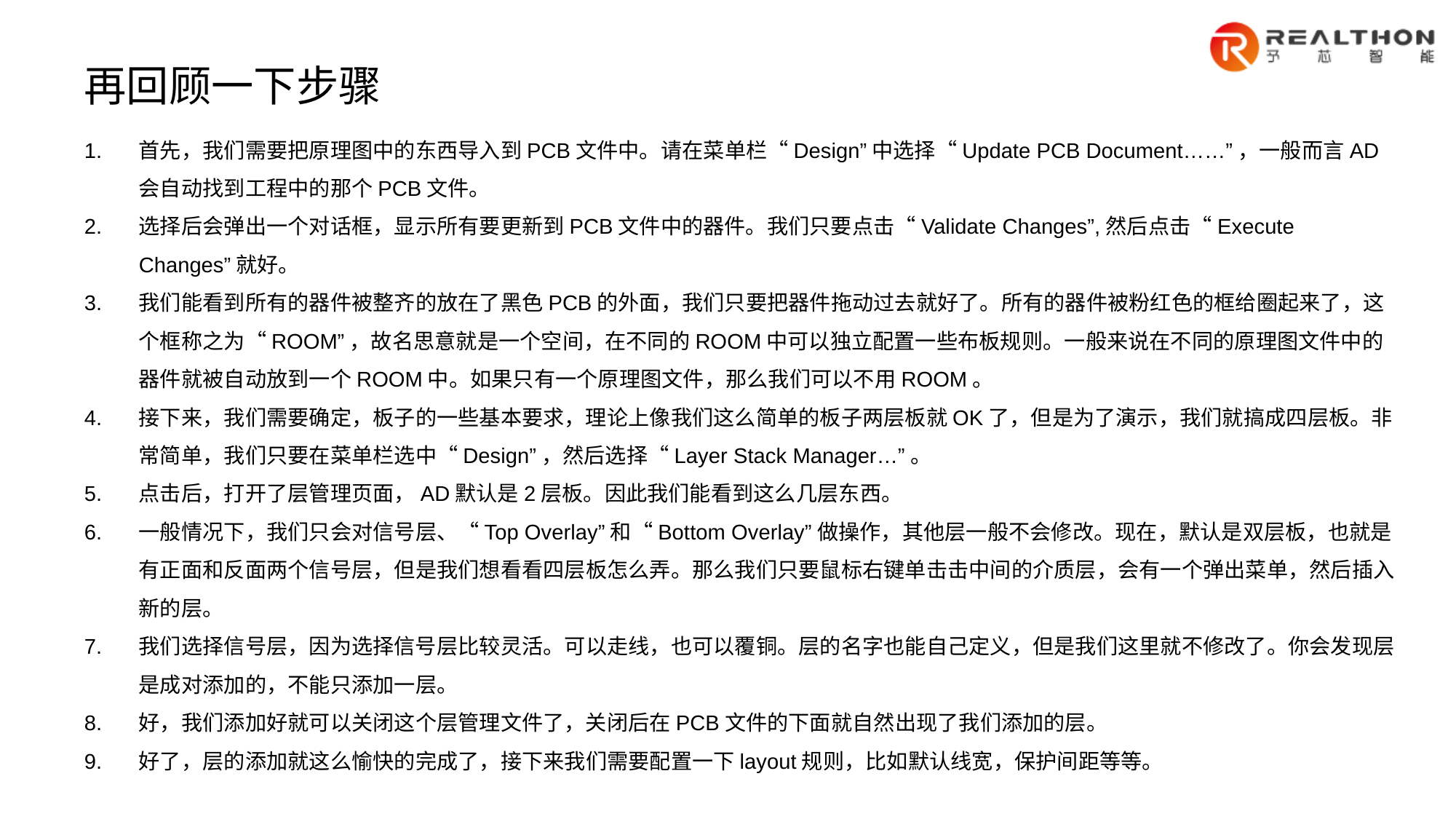

再回顾一下步骤
首先，我们需要把原理图中的东西导入到PCB文件中。请在菜单栏“Design”中选择“Update PCB Document……”，一般而言AD会自动找到工程中的那个PCB文件。
选择后会弹出一个对话框，显示所有要更新到PCB文件中的器件。我们只要点击“Validate Changes”,然后点击“Execute Changes”就好。
我们能看到所有的器件被整齐的放在了黑色PCB的外面，我们只要把器件拖动过去就好了。所有的器件被粉红色的框给圈起来了，这个框称之为“ROOM”，故名思意就是一个空间，在不同的ROOM中可以独立配置一些布板规则。一般来说在不同的原理图文件中的器件就被自动放到一个ROOM中。如果只有一个原理图文件，那么我们可以不用ROOM。
接下来，我们需要确定，板子的一些基本要求，理论上像我们这么简单的板子两层板就OK了，但是为了演示，我们就搞成四层板。非常简单，我们只要在菜单栏选中“Design”，然后选择“Layer Stack Manager…”。
点击后，打开了层管理页面，AD默认是2层板。因此我们能看到这么几层东西。
一般情况下，我们只会对信号层、“Top Overlay”和“Bottom Overlay”做操作，其他层一般不会修改。现在，默认是双层板，也就是有正面和反面两个信号层，但是我们想看看四层板怎么弄。那么我们只要鼠标右键单击击中间的介质层，会有一个弹出菜单，然后插入新的层。
我们选择信号层，因为选择信号层比较灵活。可以走线，也可以覆铜。层的名字也能自己定义，但是我们这里就不修改了。你会发现层是成对添加的，不能只添加一层。
好，我们添加好就可以关闭这个层管理文件了，关闭后在PCB文件的下面就自然出现了我们添加的层。
好了，层的添加就这么愉快的完成了，接下来我们需要配置一下layout规则，比如默认线宽，保护间距等等。